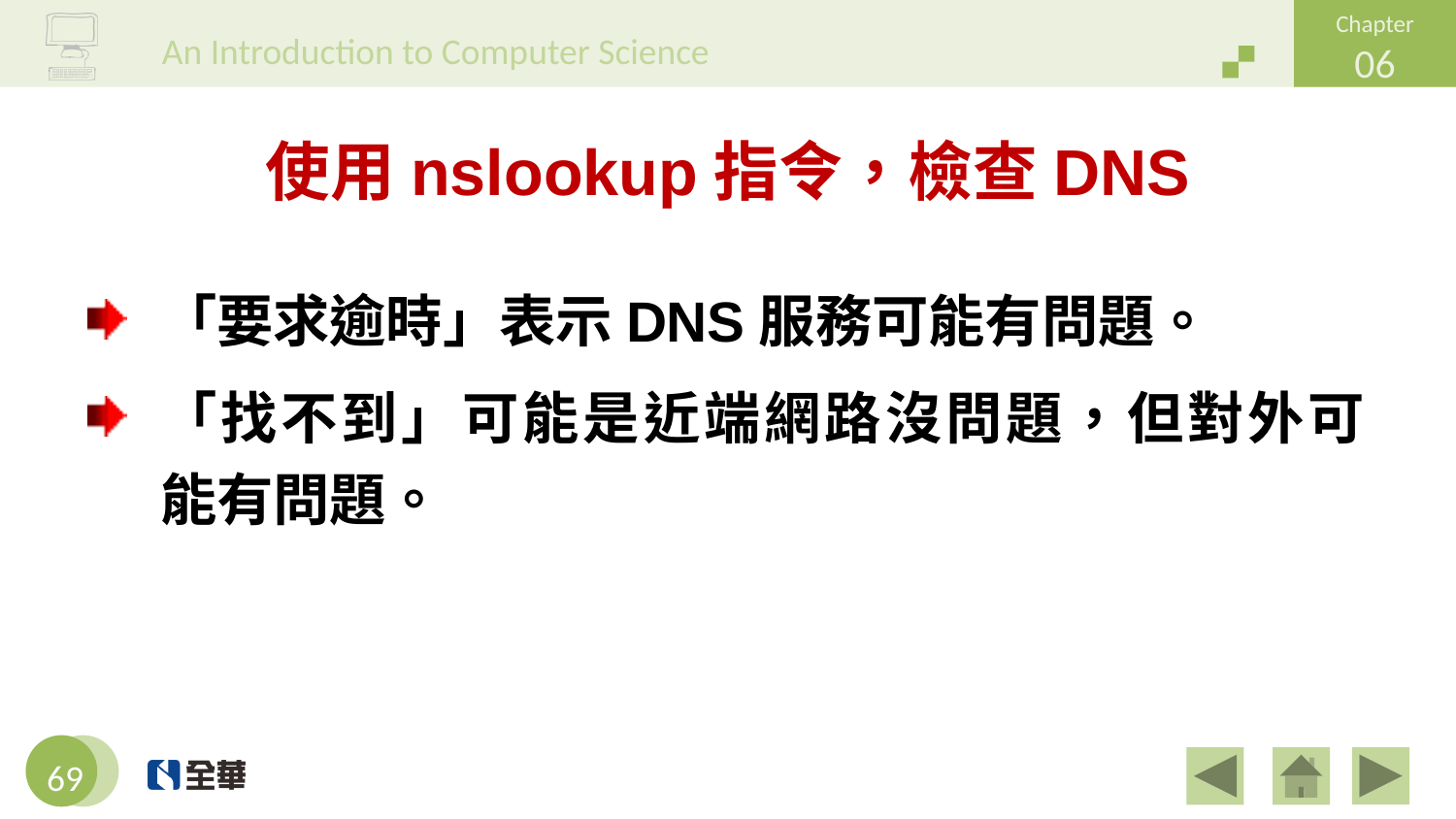

# 使用nslookup指令，檢查DNS
「要求逾時」表示DNS服務可能有問題。
「找不到」可能是近端網路沒問題，但對外可
能有問題。